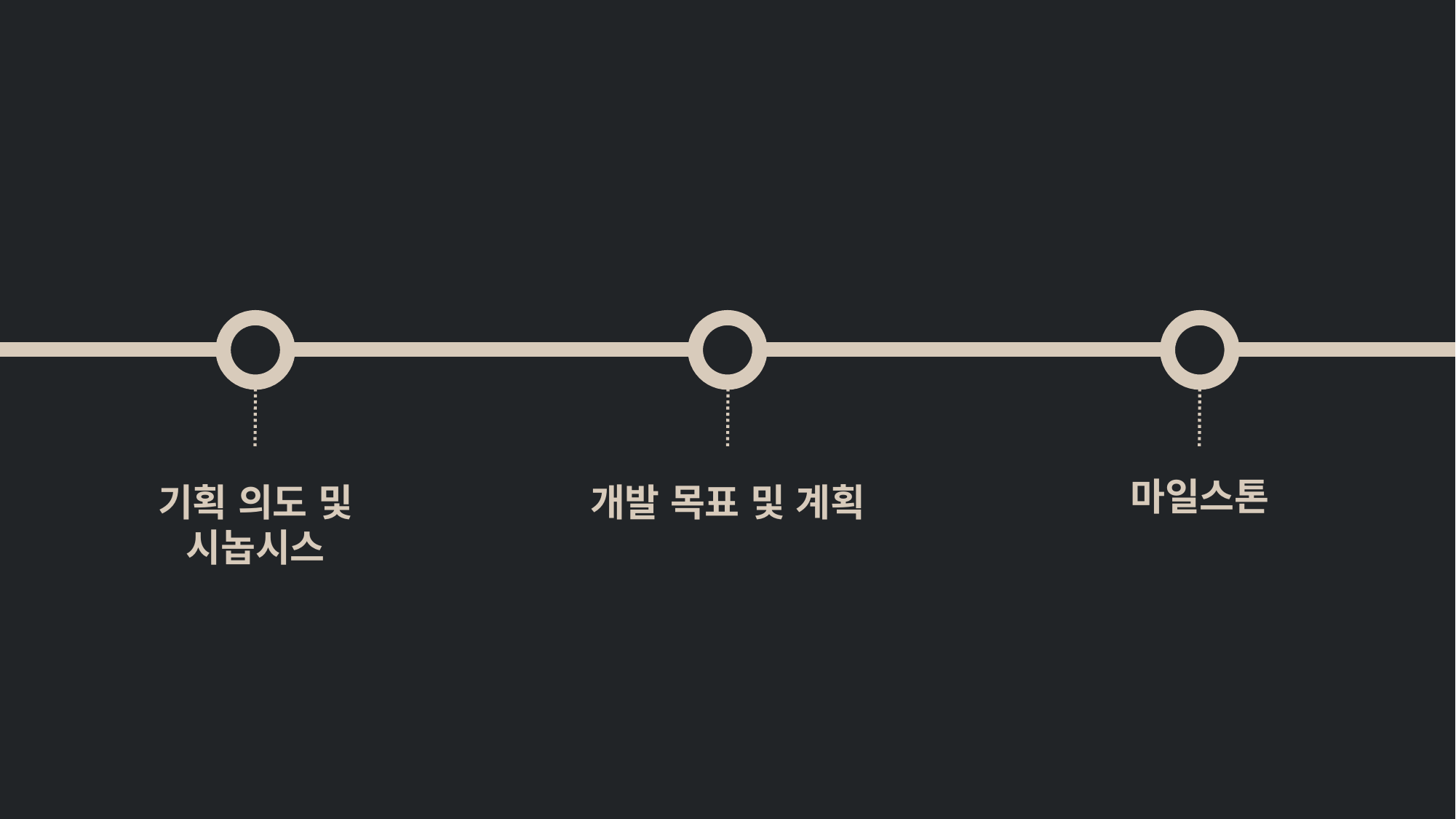

마일스톤
기획 의도 및
시놉시스
개발 목표 및 계획